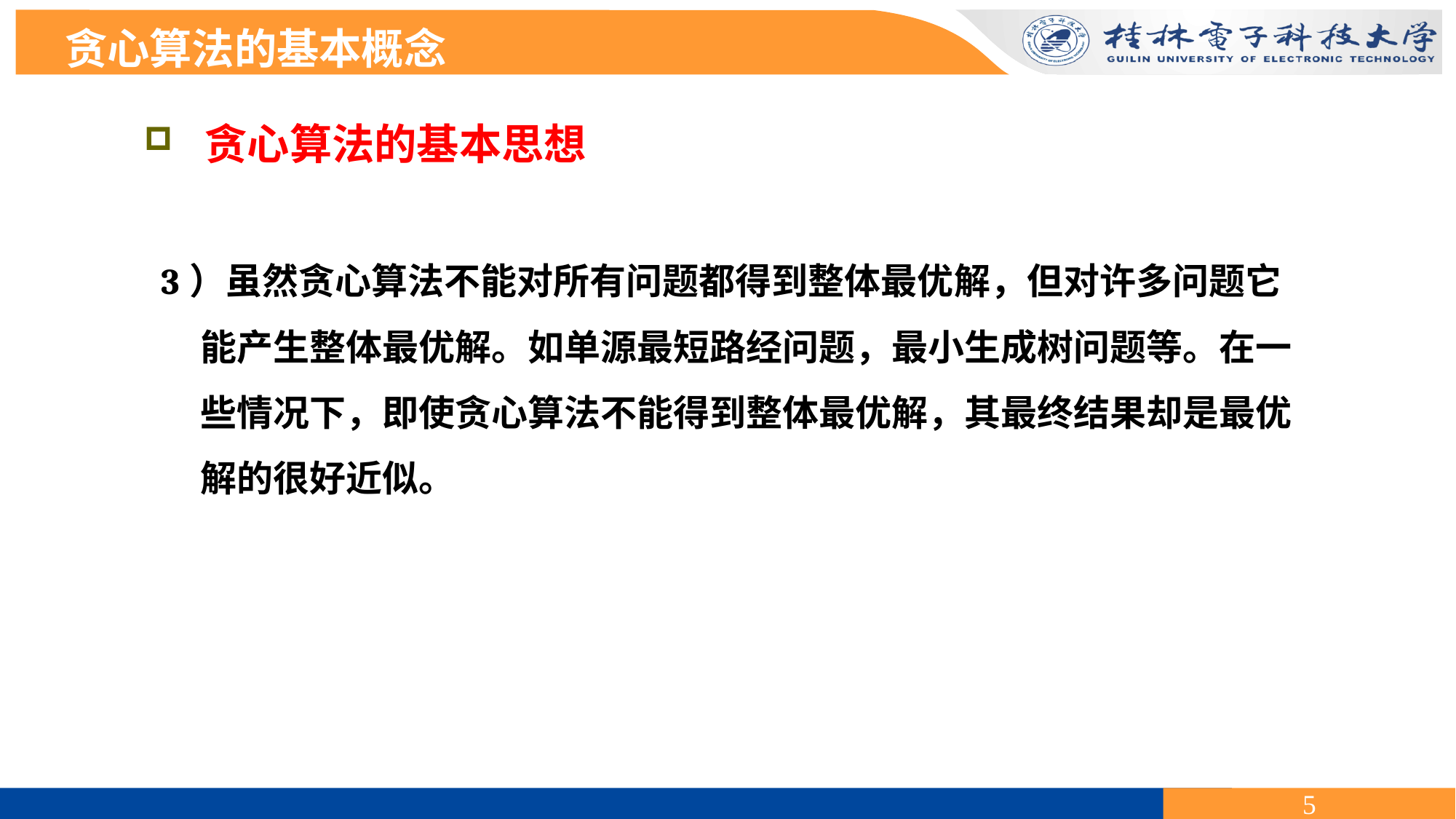

贪心算法的基本概念
 贪心算法的基本思想
3）虽然贪心算法不能对所有问题都得到整体最优解，但对许多问题它能产生整体最优解。如单源最短路经问题，最小生成树问题等。在一些情况下，即使贪心算法不能得到整体最优解，其最终结果却是最优解的很好近似。